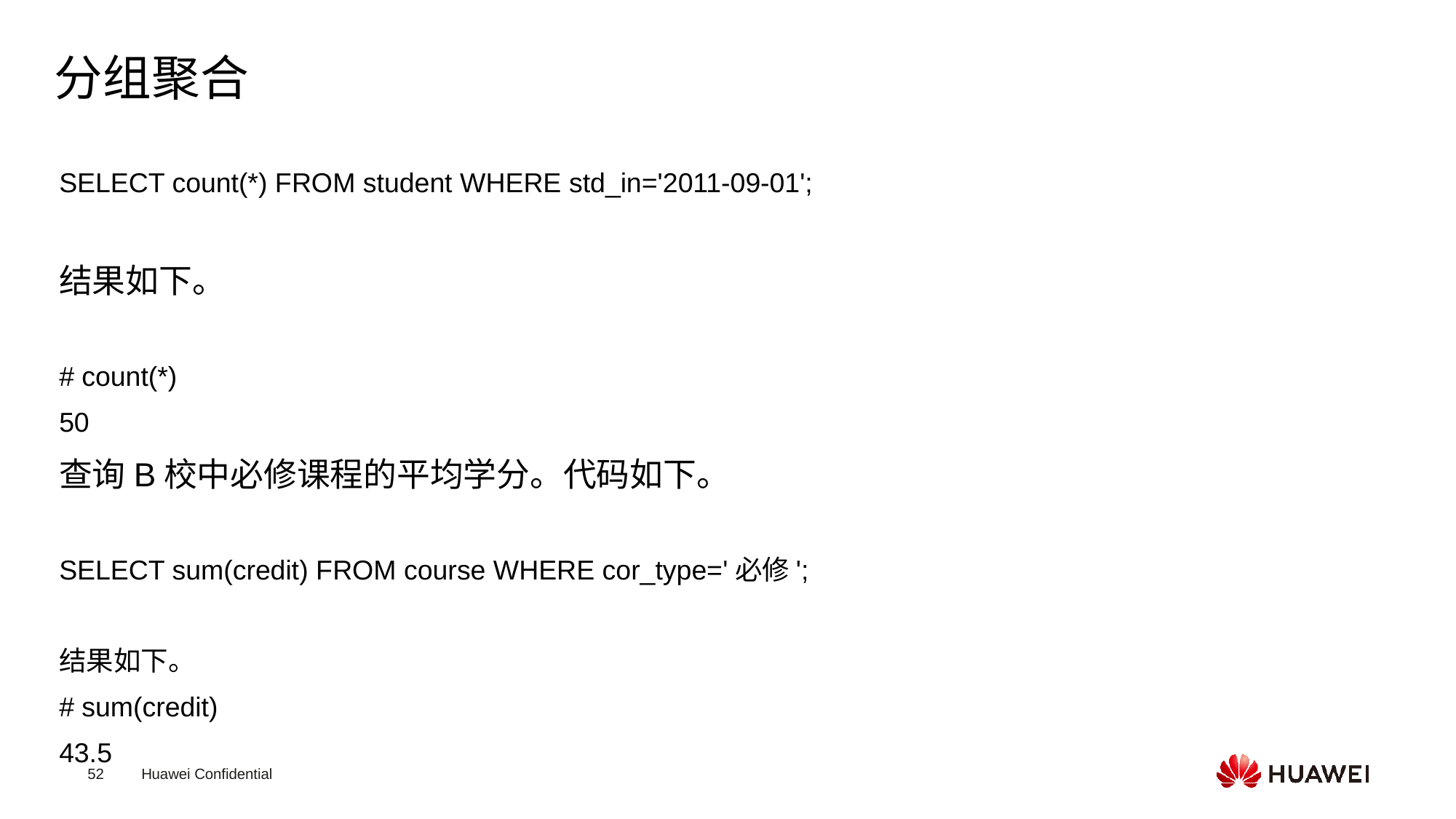

# 分组聚合
SELECT count(*) FROM student WHERE std_in='2011-09-01';

结果如下。

# count(*)
50
查询B校中必修课程的平均学分。代码如下。

SELECT sum(credit) FROM course WHERE cor_type='必修';

结果如下。
# sum(credit)
43.5
Text
Text
Text
Text
Text
Text
Text
Text
Text
Text
Text
Text
Text
Text
Text
Text
Text
Text
Text
Text
Text
Text
Text
Text
Text
Text
Text
Text
Text
Text
Text
Text
Text
Text
Text
Text
Text
Text
Text
Text
Text
Text
Text
Text
Text
Text